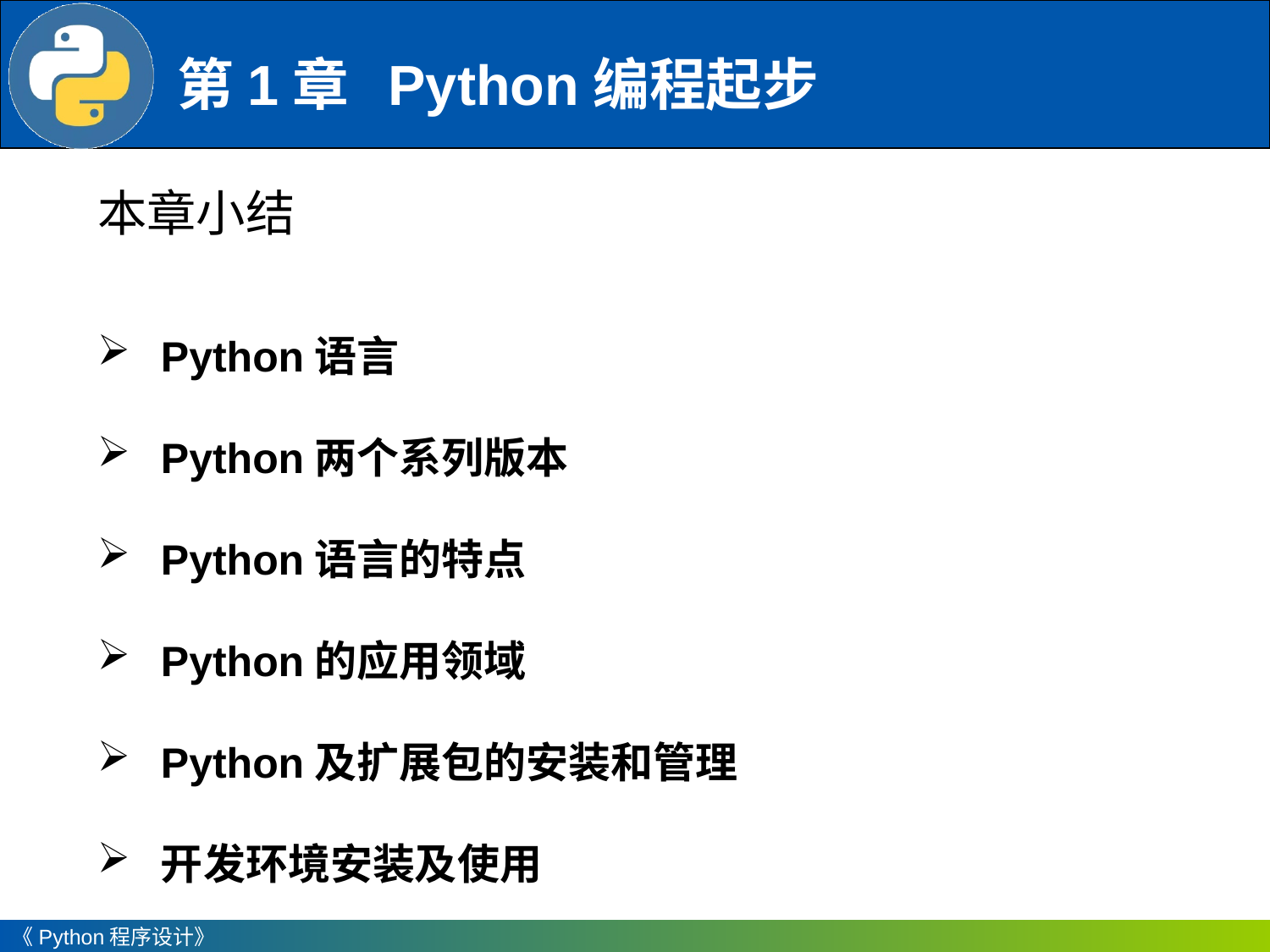

本章小结
Python语言
Python两个系列版本
Python语言的特点
Python的应用领域
Python及扩展包的安装和管理
开发环境安装及使用